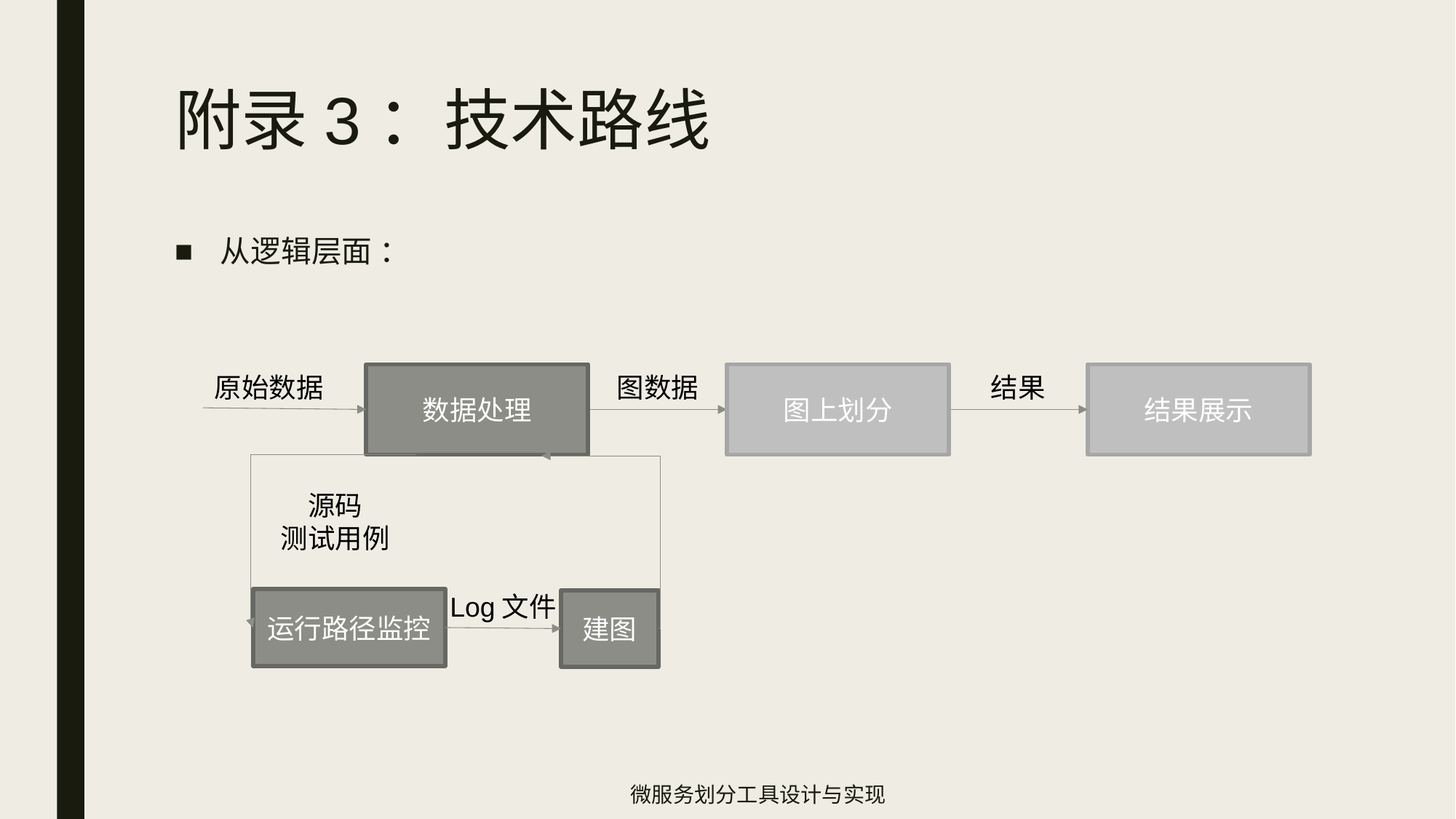

# 附录3：技术路线
从逻辑层面 ：
数据处理
图上划分
结果展示
原始数据
图数据
结果
源码
测试用例
Log文件
运行路径监控
建图
微服务划分工具设计与实现